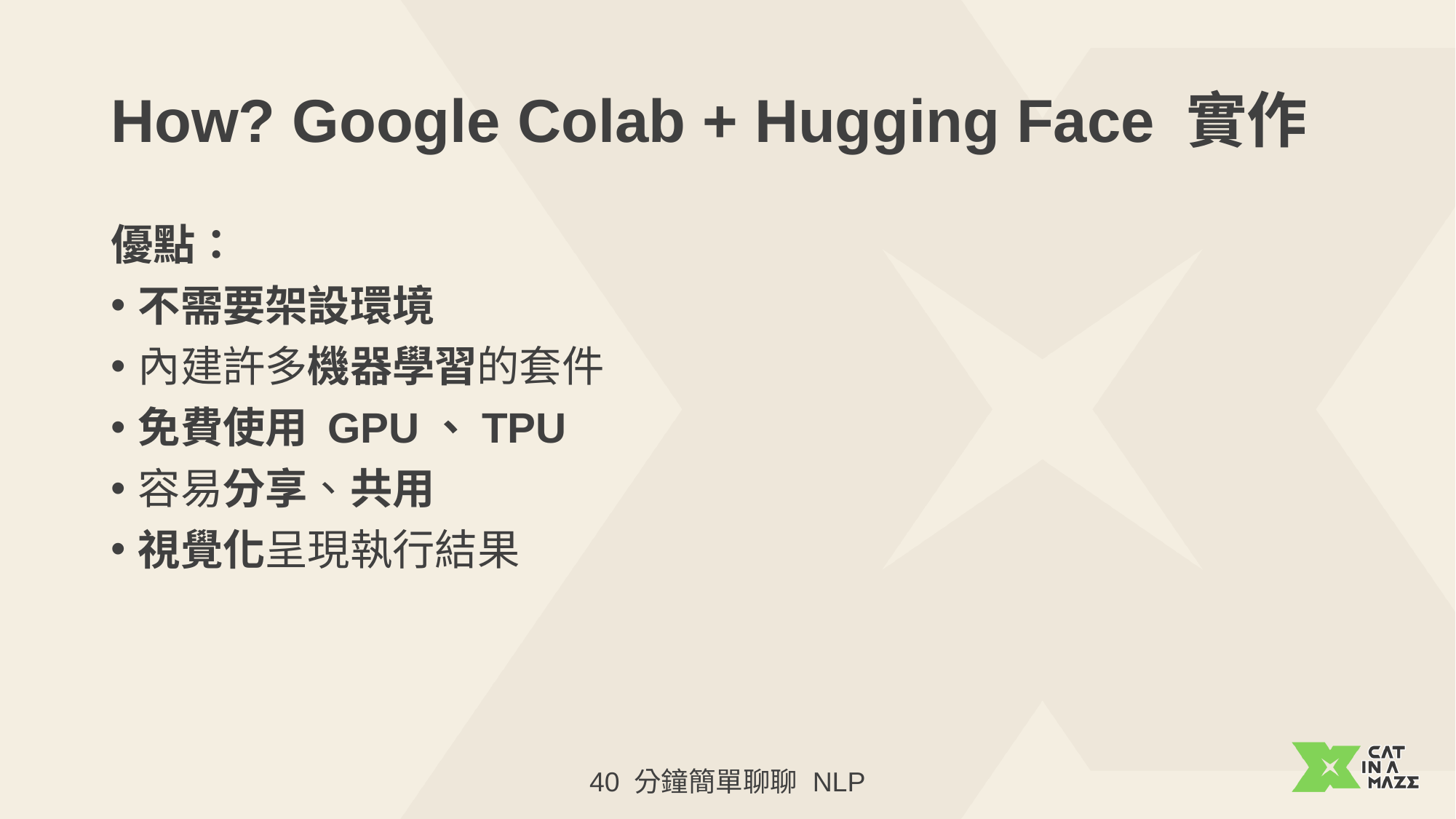

# How? Google Colab + Hugging Face 實作
優點：
不需要架設環境
內建許多機器學習的套件
免費使用 GPU、TPU
容易分享、共用
視覺化呈現執行結果
40 分鐘簡單聊聊 NLP